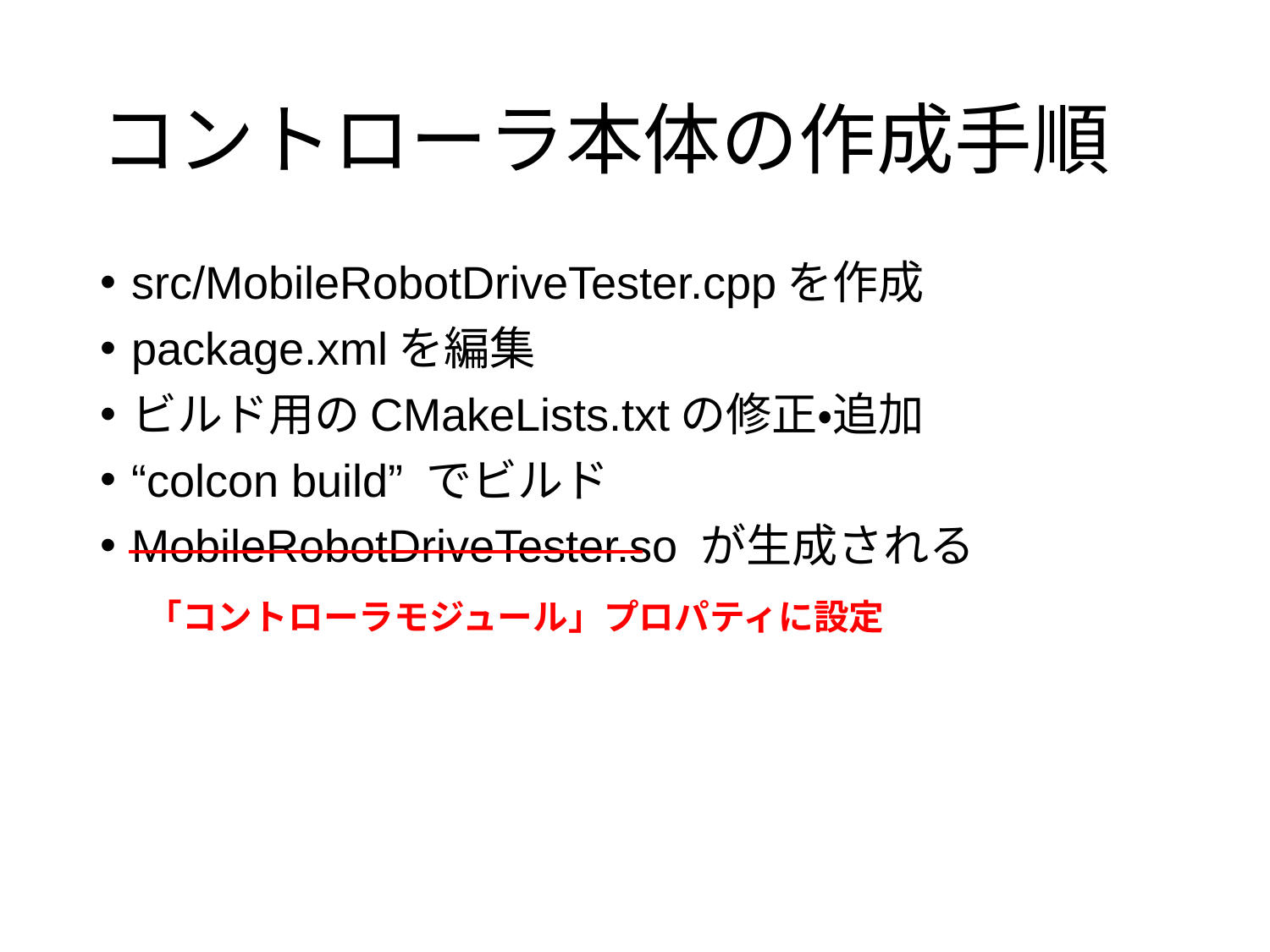

# コントローラ本体の作成手順
src/MobileRobotDriveTester.cppを作成
package.xmlを編集
ビルド用のCMakeLists.txtの修正・追加
“colcon build” でビルド
MobileRobotDriveTester.so が生成される
「コントローラモジュール」プロパティに設定